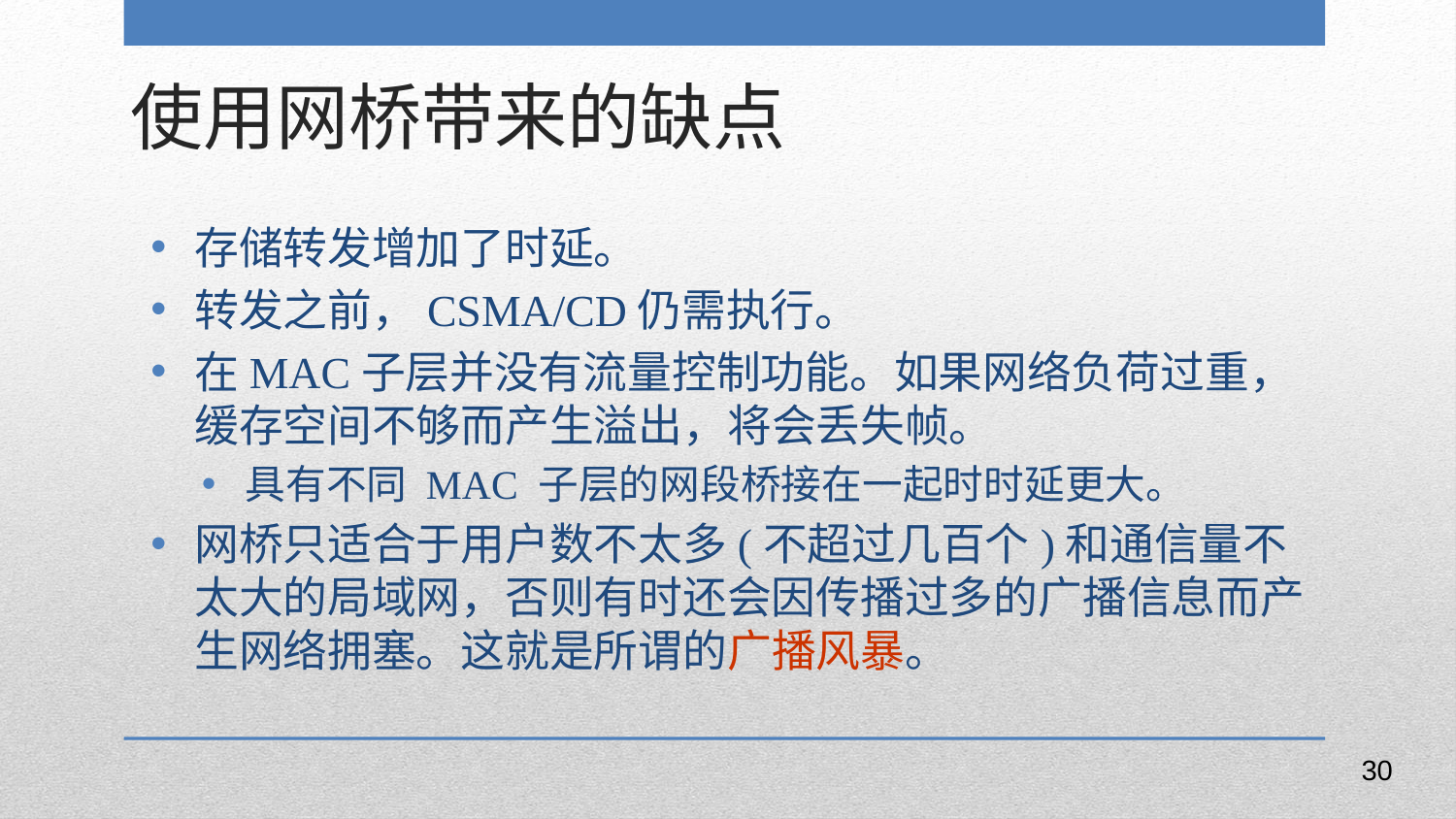

使用网桥带来的缺点
存储转发增加了时延。
转发之前，CSMA/CD仍需执行。
在MAC子层并没有流量控制功能。如果网络负荷过重，缓存空间不够而产生溢出，将会丢失帧。
具有不同 MAC 子层的网段桥接在一起时时延更大。
网桥只适合于用户数不太多(不超过几百个)和通信量不太大的局域网，否则有时还会因传播过多的广播信息而产生网络拥塞。这就是所谓的广播风暴。
30